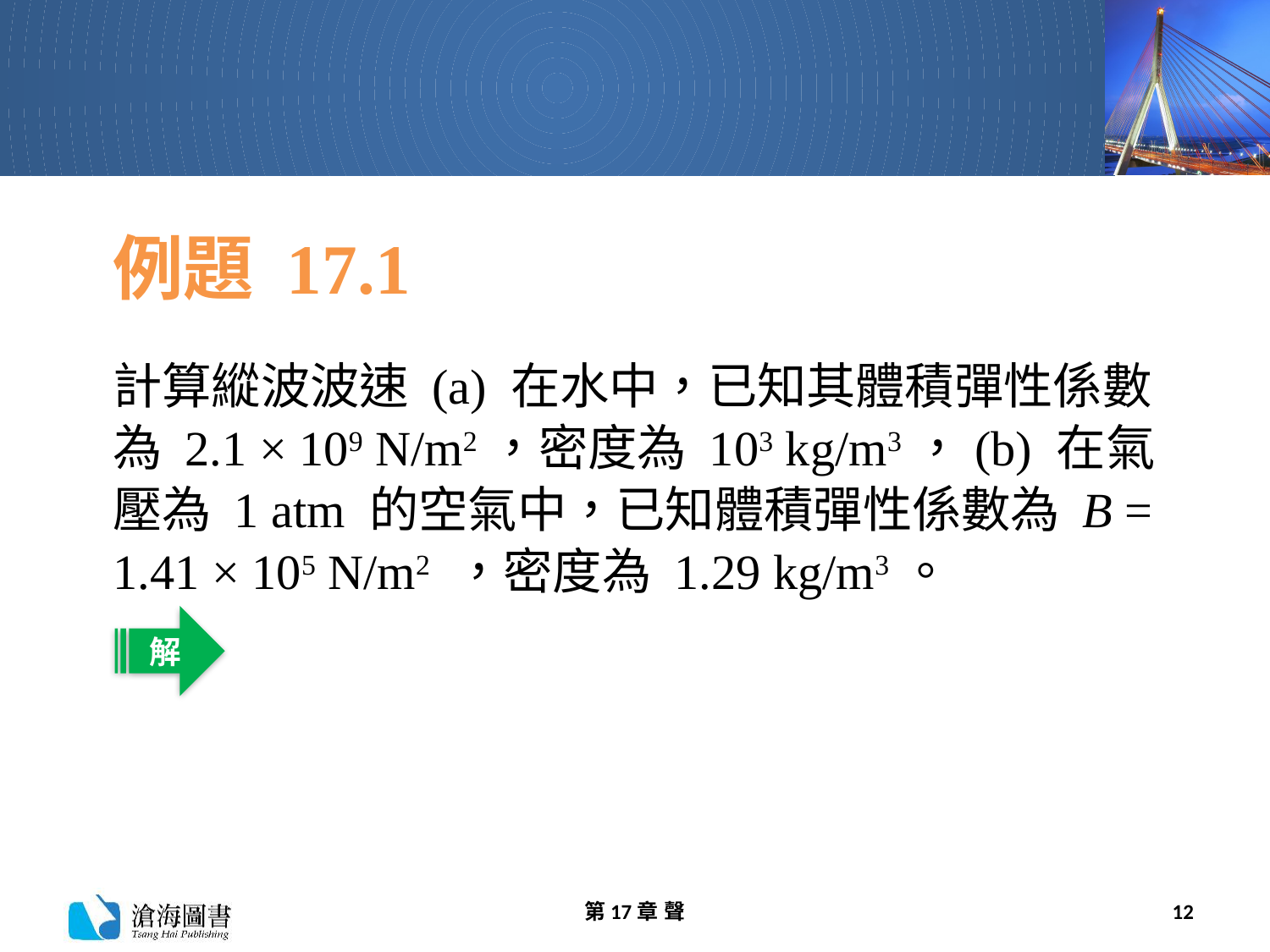

# 例題 17.1
計算縱波波速 (a) 在水中，已知其體積彈性係數為 2.1 × 109 N/m2，密度為 103 kg/m3，(b) 在氣壓為 1 atm 的空氣中，已知體積彈性係數為 B = 1.41 × 105 N/m2 ，密度為 1.29 kg/m3。

解
第17章 聲
12